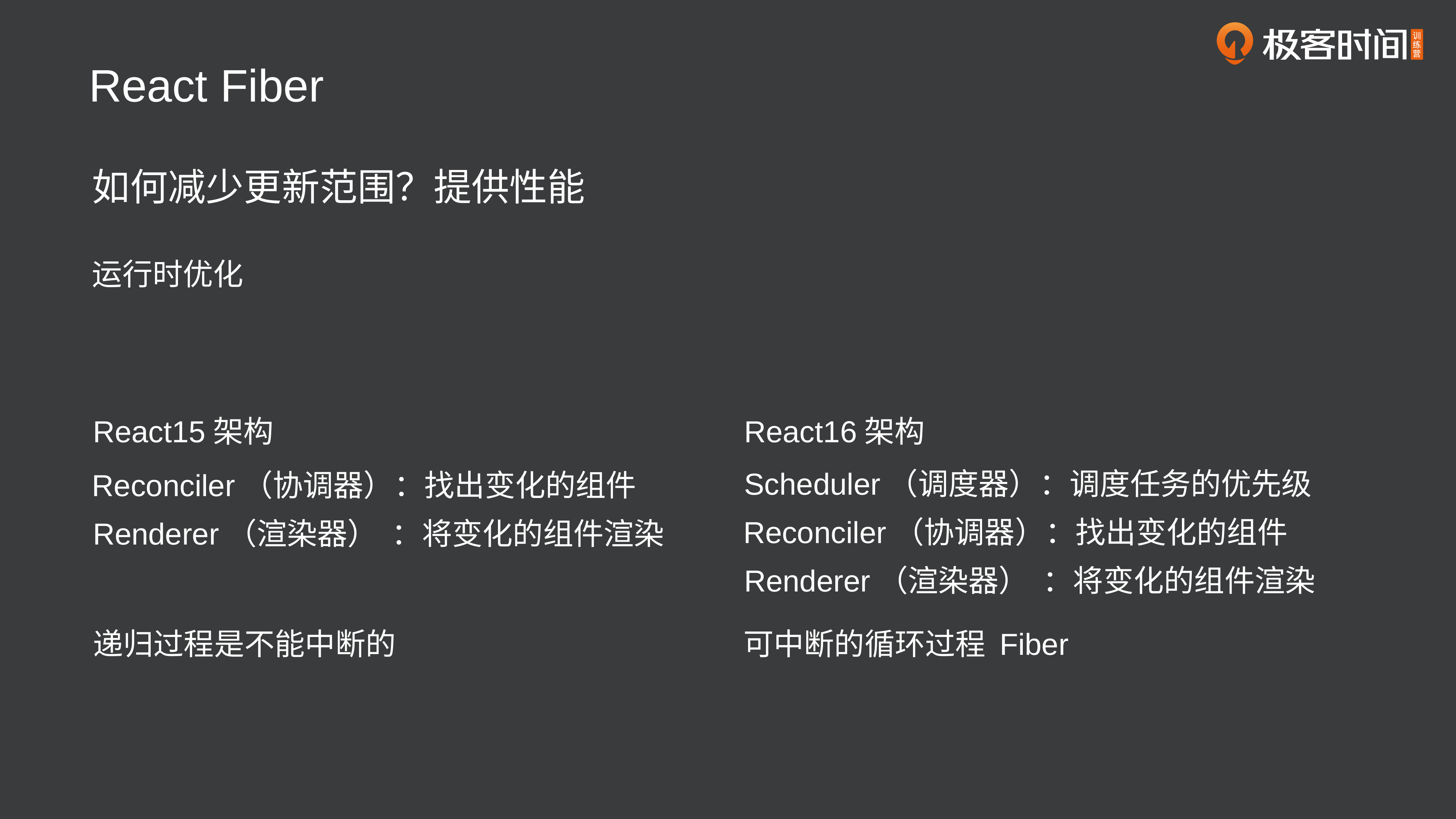

React Fiber

如何减少更新范围？提供性能
运行时优化
React15架构
React16架构
Scheduler（调度器）：调度任务的优先级
Reconciler（协调器）：找出变化的组件
Reconciler（协调器）：找出变化的组件
Renderer（渲染器）  ：将变化的组件渲染
Renderer（渲染器）  ：将变化的组件渲染
递归过程是不能中断的
可中断的循环过程 Fiber